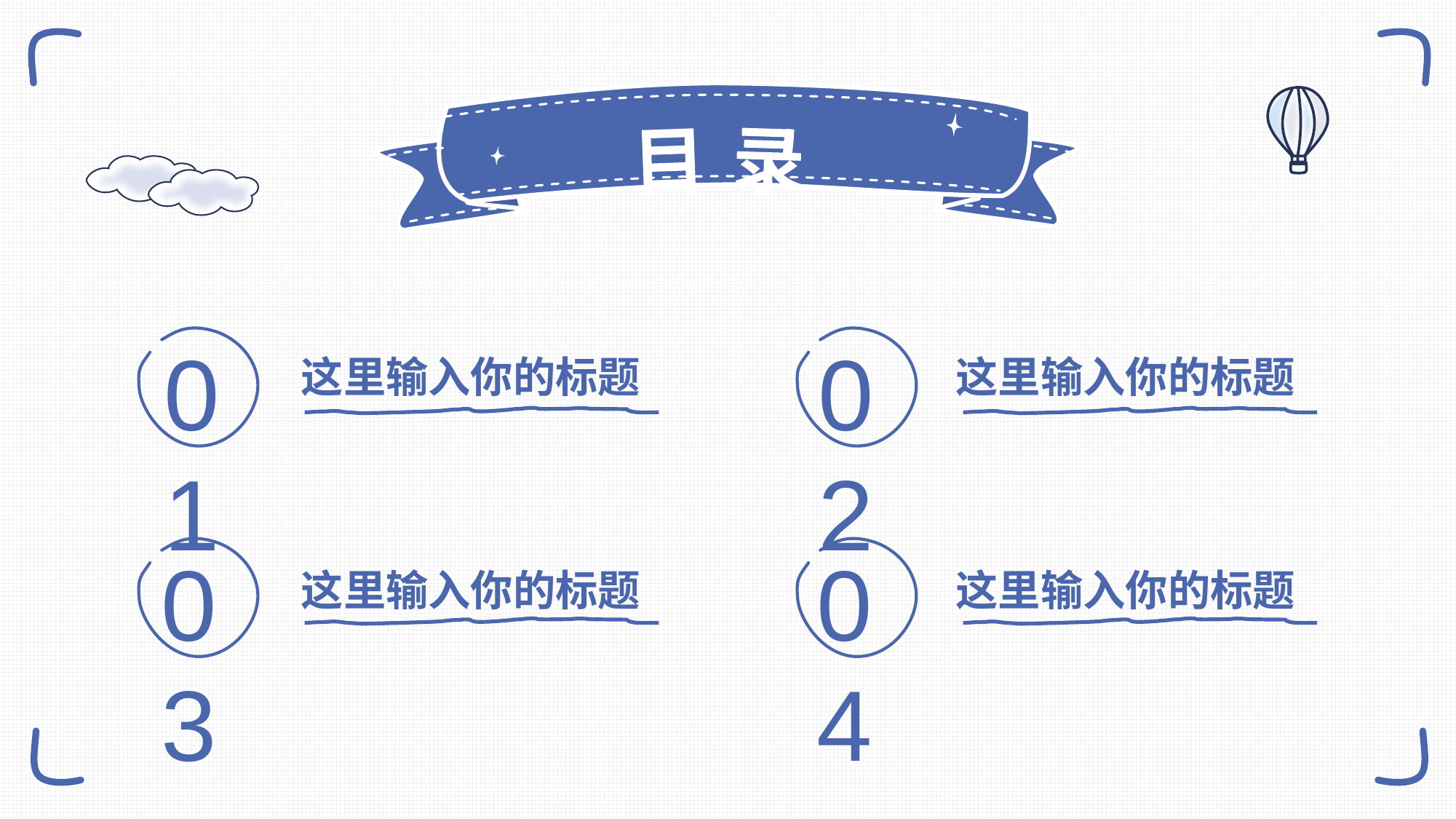

这里输入你的标题

这里输入你的标题

这里输入你的标题

这里输入你的标题